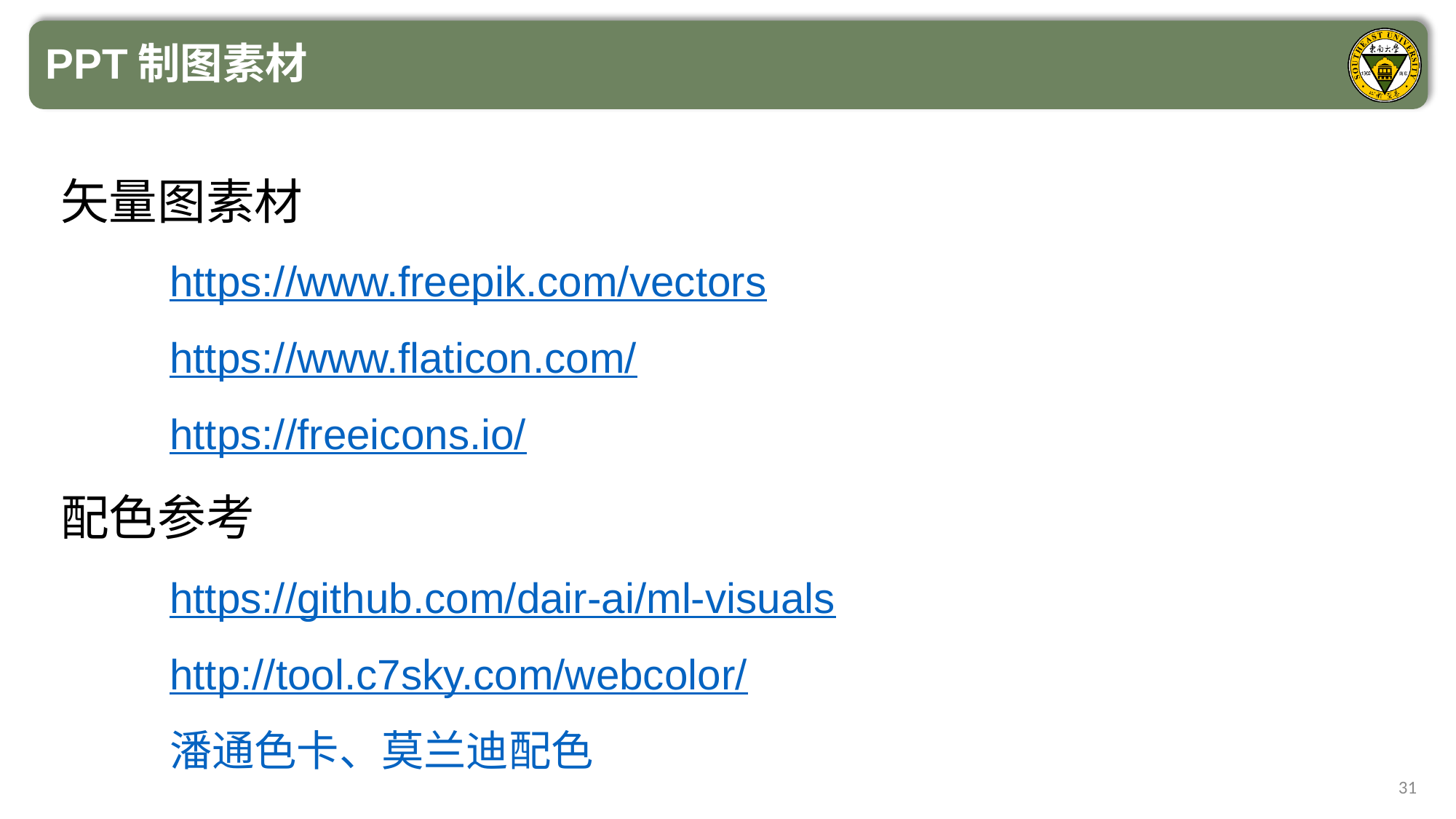

PPT制图素材
矢量图素材
https://www.freepik.com/vectors
https://www.flaticon.com/
https://freeicons.io/
配色参考
https://github.com/dair-ai/ml-visuals
http://tool.c7sky.com/webcolor/
潘通色卡、莫兰迪配色
31